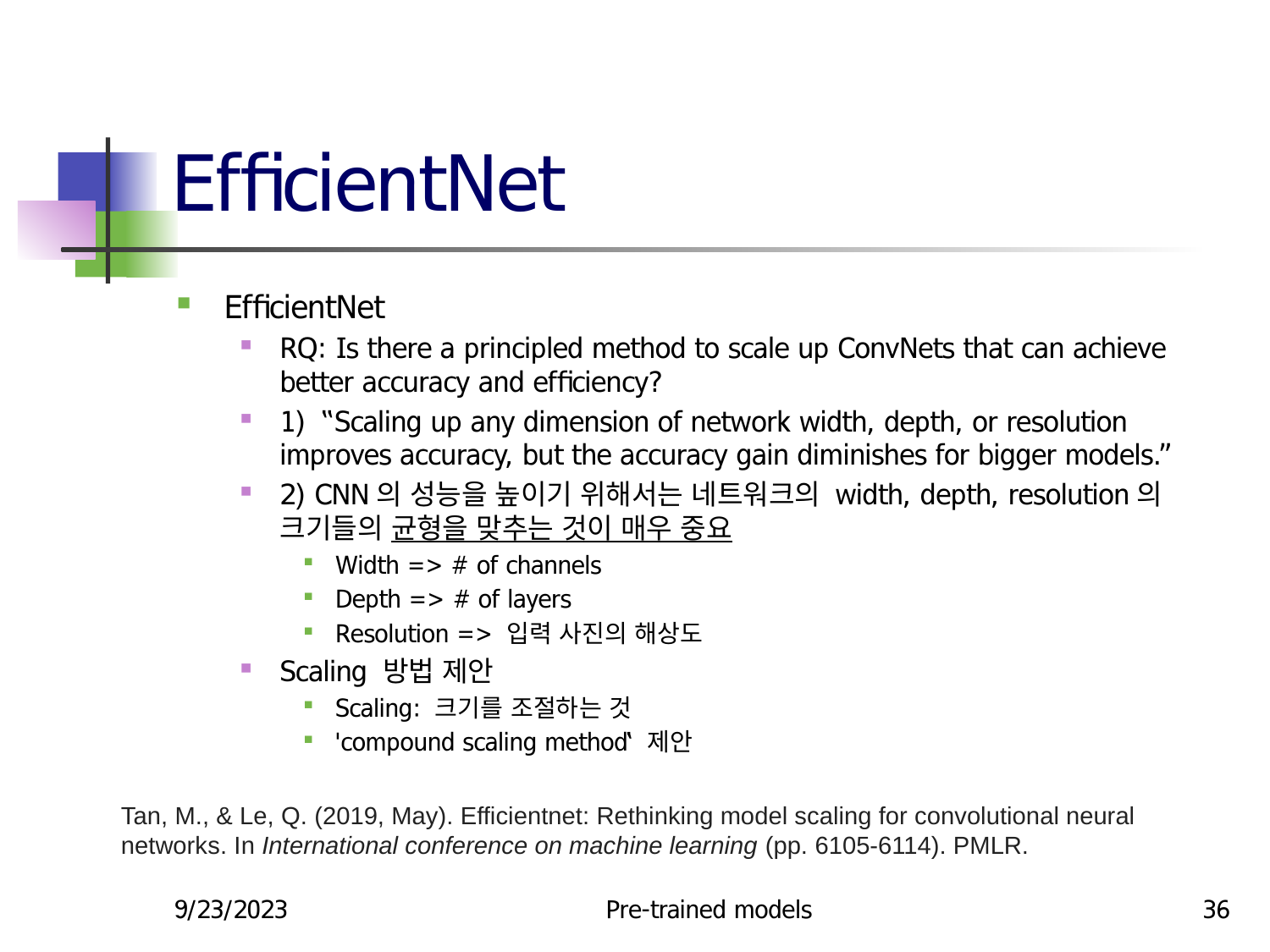

# EfficientNet
EfficientNet
RQ: Is there a principled method to scale up ConvNets that can achieve better accuracy and efficiency?
1)  “Scaling up any dimension of network width, depth, or resolution improves accuracy, but the accuracy gain diminishes for bigger models.”
2) CNN의 성능을 높이기 위해서는 네트워크의 width, depth, resolution의 크기들의 균형을 맞추는 것이 매우 중요
Width => # of channels
Depth => # of layers
Resolution => 입력 사진의 해상도
Scaling 방법 제안
Scaling: 크기를 조절하는 것
'compound scaling method‘ 제안
Tan, M., & Le, Q. (2019, May). Efficientnet: Rethinking model scaling for convolutional neural networks. In International conference on machine learning (pp. 6105-6114). PMLR.
9/23/2023
Pre-trained models
36